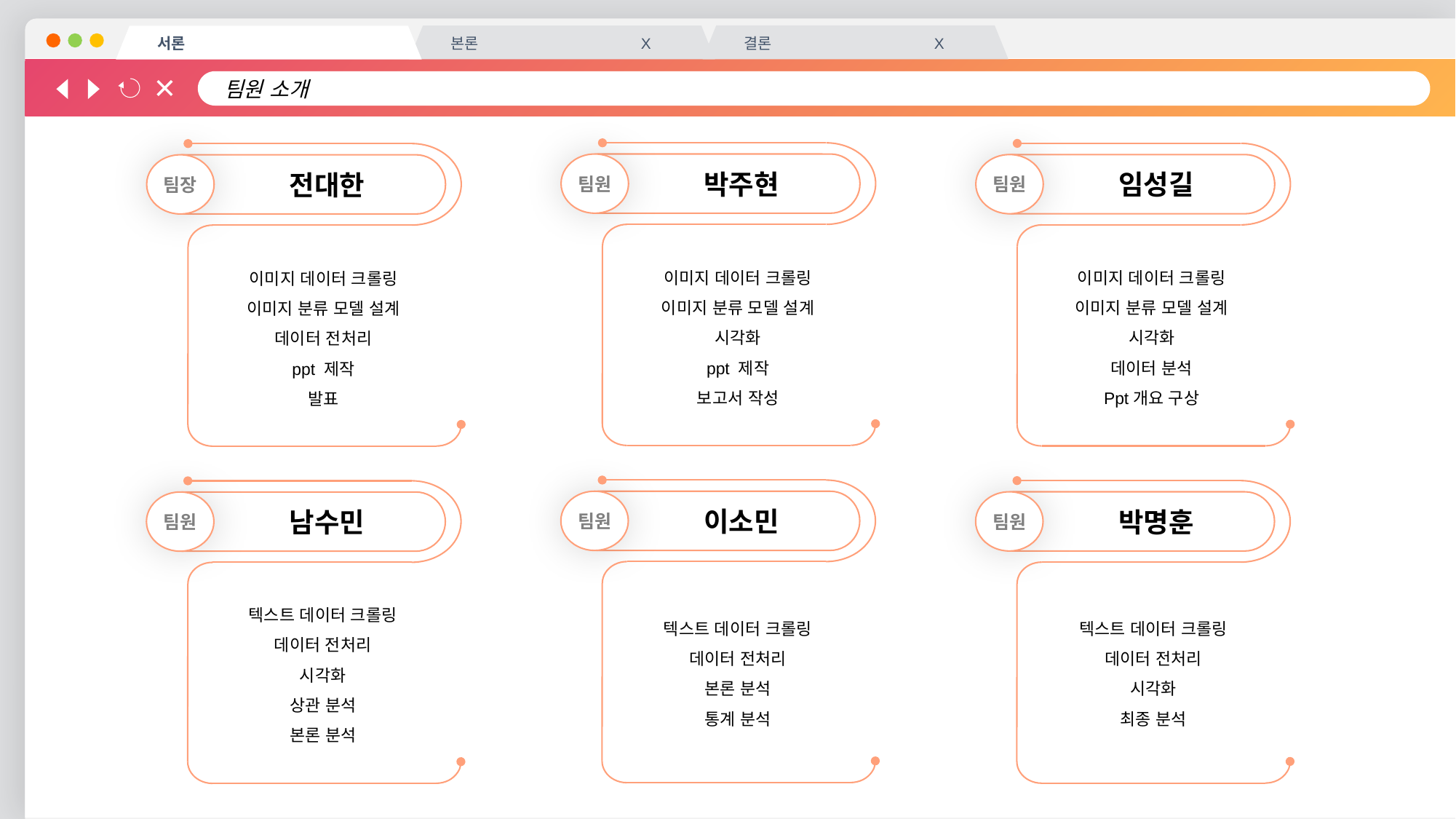

팀원 소개

결론                                      X
본론                                      X
서론

팀원
박주현

팀원
임성길

팀장
전대한
이미지 데이터 크롤링
이미지 분류 모델 설계
시각화
ppt 제작
보고서 작성
이미지 데이터 크롤링
이미지 분류 모델 설계
시각화
데이터 분석
Ppt개요 구상
이미지 데이터 크롤링
이미지 분류 모델 설계
데이터 전처리
ppt 제작
발표

팀원
이소민

팀원
박명훈

팀원
남수민
텍스트 데이터 크롤링
데이터 전처리
시각화
상관 분석
본론 분석
텍스트 데이터 크롤링
데이터 전처리
본론 분석
통계 분석
텍스트 데이터 크롤링
데이터 전처리
시각화
최종 분석